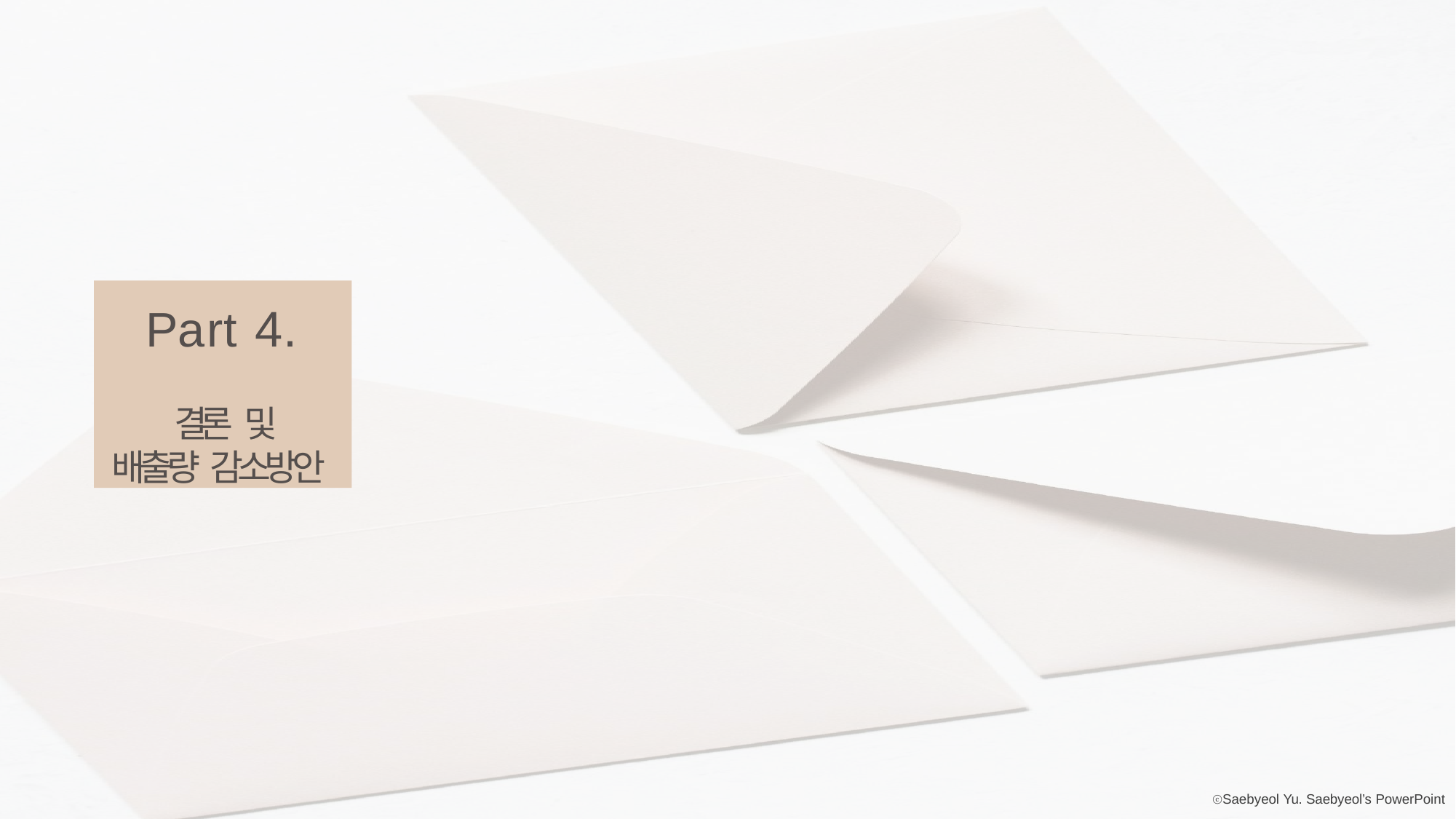

Part 4.

결론 및  배출량 감소방안
ⓒSaebyeol Yu. Saebyeol’s PowerPoint